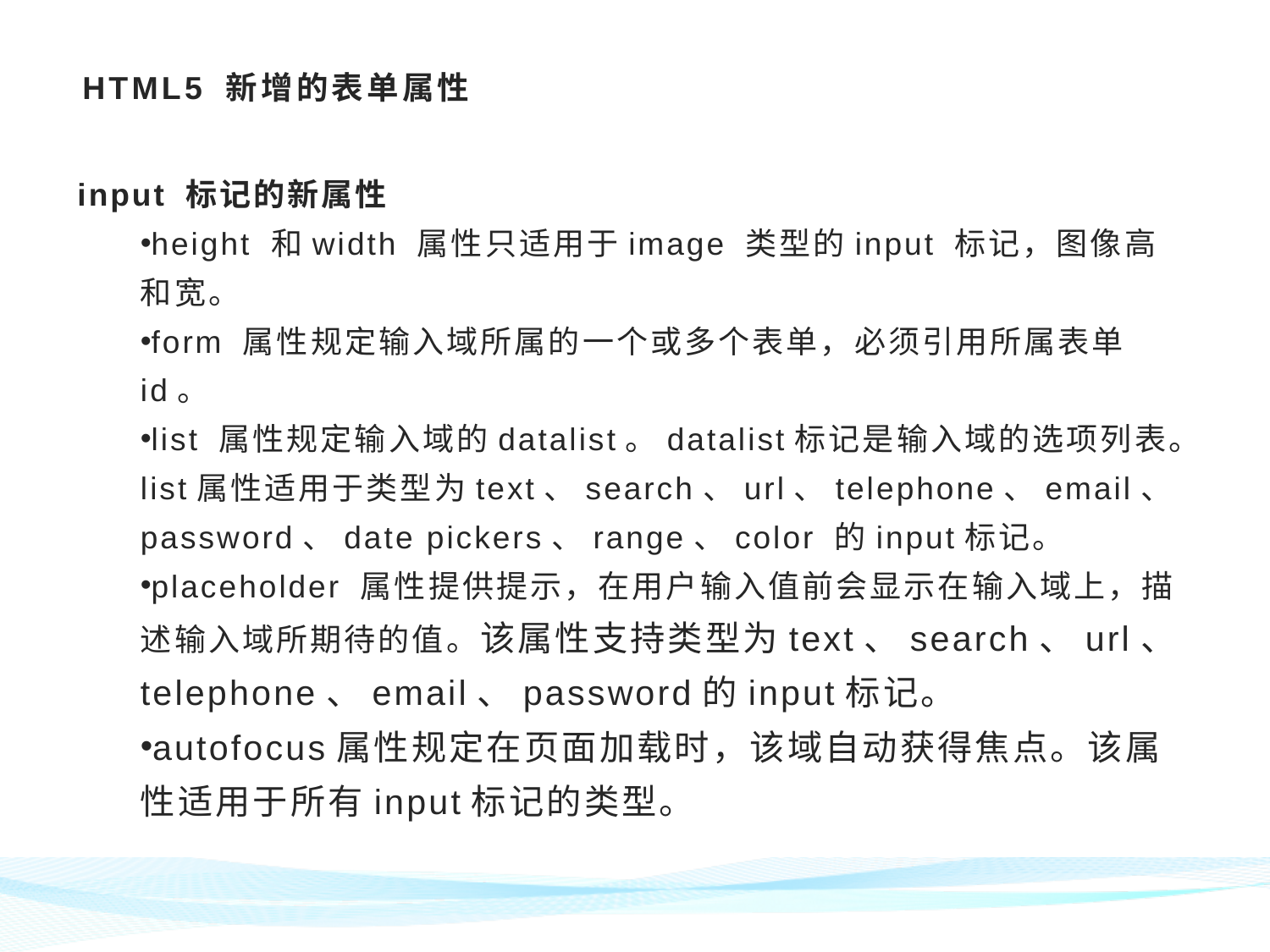

# HTML5 新增的表单属性
input 标记的新属性
height 和width 属性只适用于image 类型的input 标记，图像高和宽。
form 属性规定输入域所属的一个或多个表单，必须引用所属表单id。
list 属性规定输入域的datalist。datalist标记是输入域的选项列表。list属性适用于类型为text、search、url、telephone、email、password、date pickers、range、color 的input标记。
placeholder 属性提供提示，在用户输入值前会显示在输入域上，描述输入域所期待的值。该属性支持类型为text、search、url、telephone、email、password的input标记。
autofocus属性规定在页面加载时，该域自动获得焦点。该属性适用于所有input标记的类型。